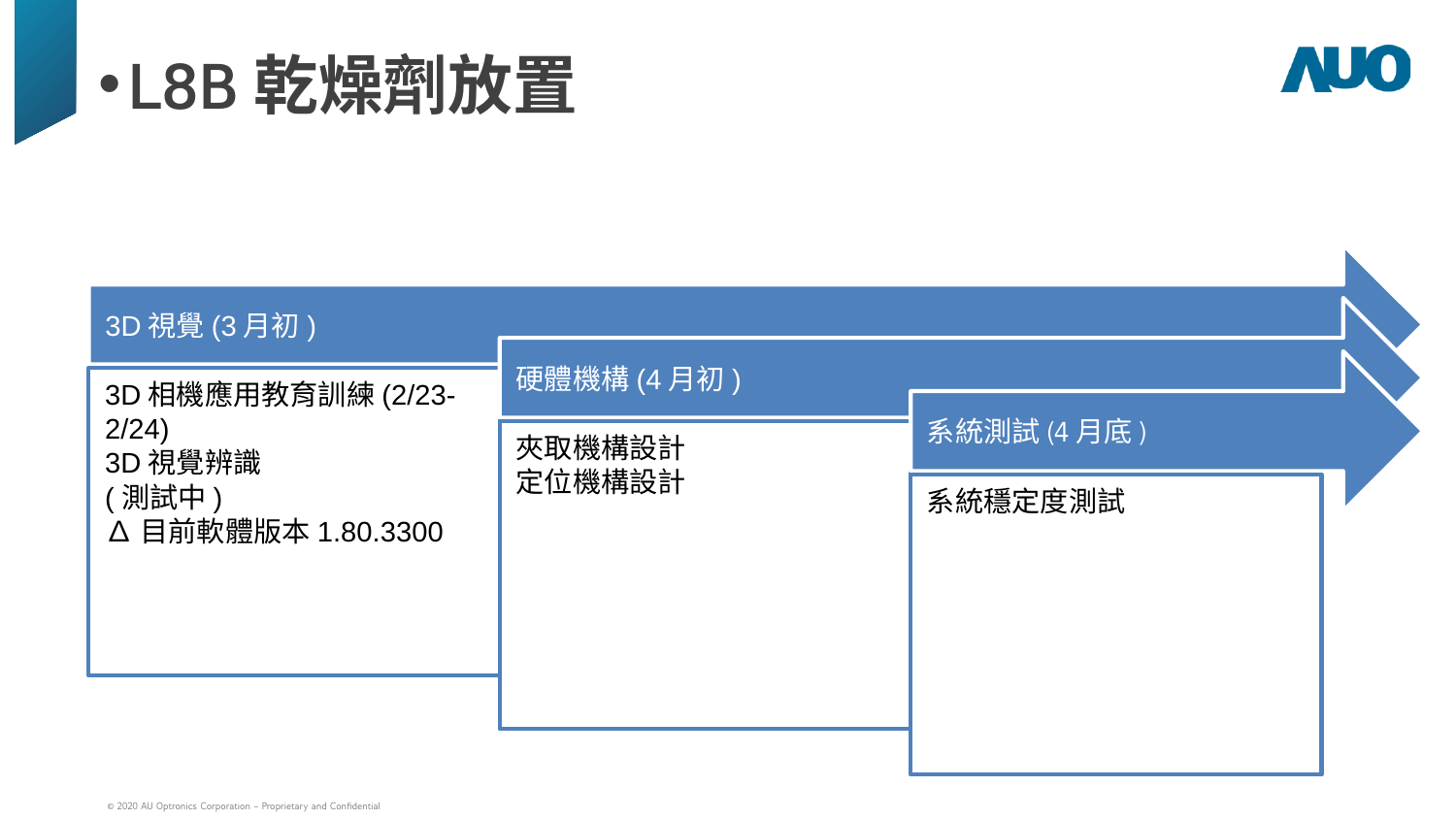

# L8B乾燥劑放置
3D視覺(3月初)
3D相機應用教育訓練(2/23-2/24)
3D視覺辨識
(測試中)
∆目前軟體版本1.80.3300
硬體機構(4月初)
夾取機構設計
定位機構設計
系統測試(4月底)
系統穩定度測試